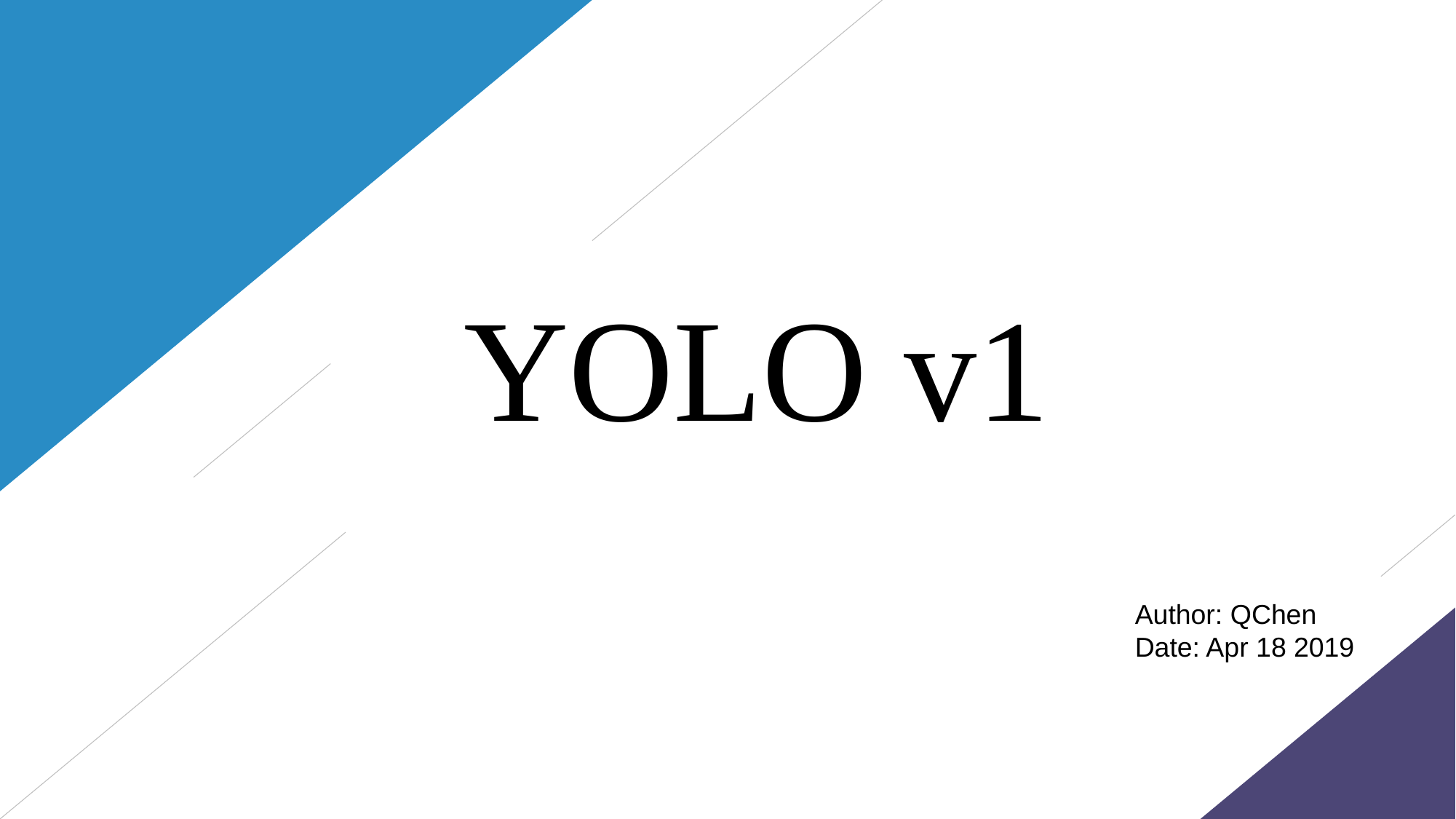

YOLO v1
Author: QChen
Date: Apr 18 2019

汇报人：第PPT